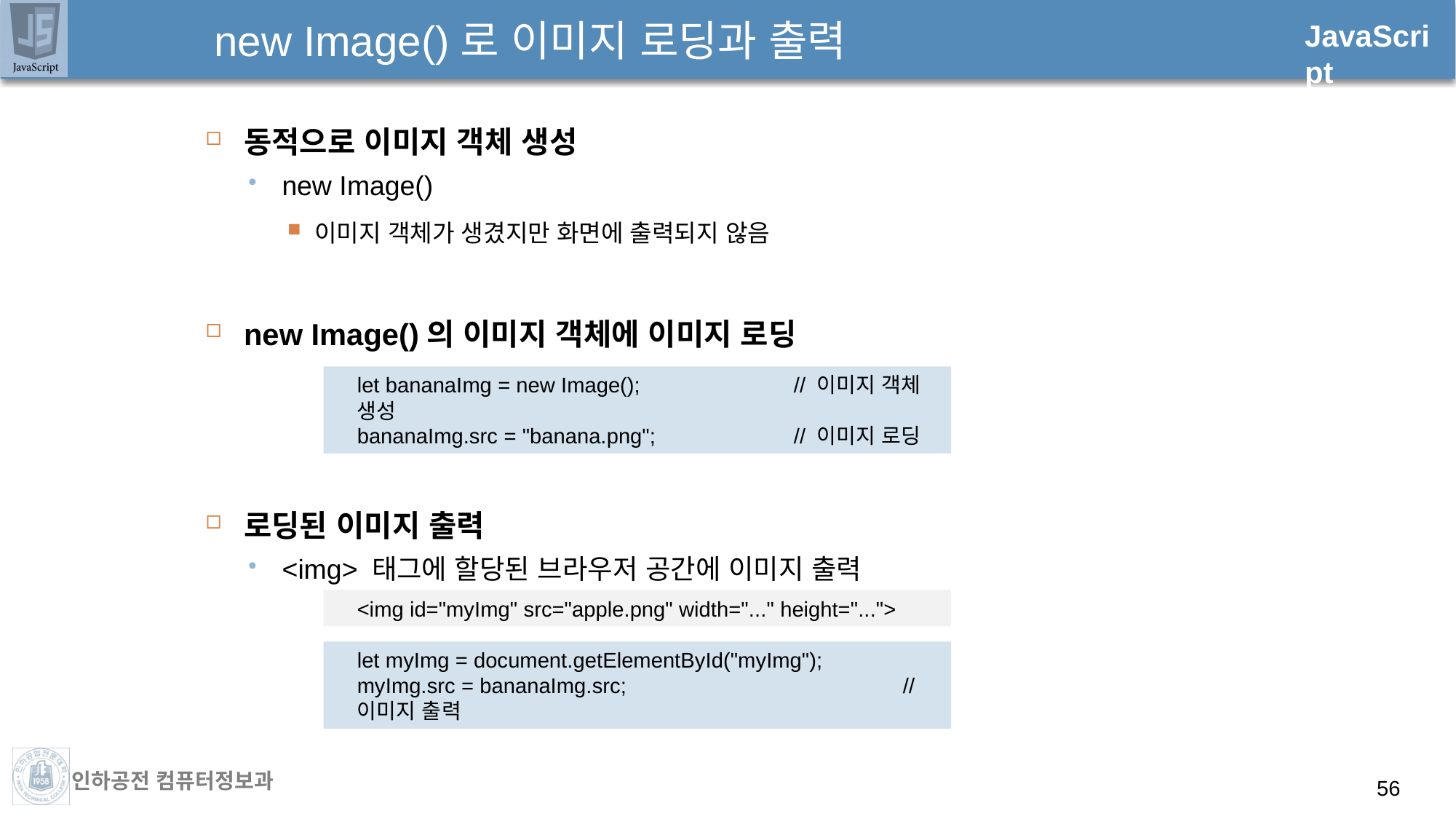

# new Image()로 이미지 로딩과 출력
동적으로 이미지 객체 생성
new Image()
이미지 객체가 생겼지만 화면에 출력되지 않음

new Image()의 이미지 객체에 이미지 로딩

로딩된 이미지 출력
<img> 태그에 할당된 브라우저 공간에 이미지 출력
56
let bananaImg = new Image(); 		// 이미지 객체 생성
bananaImg.src = "banana.png"; 		// 이미지 로딩
<img id="myImg" src="apple.png" width="..." height="...">
let myImg = document.getElementById("myImg");
myImg.src = bananaImg.src;  			// 이미지 출력